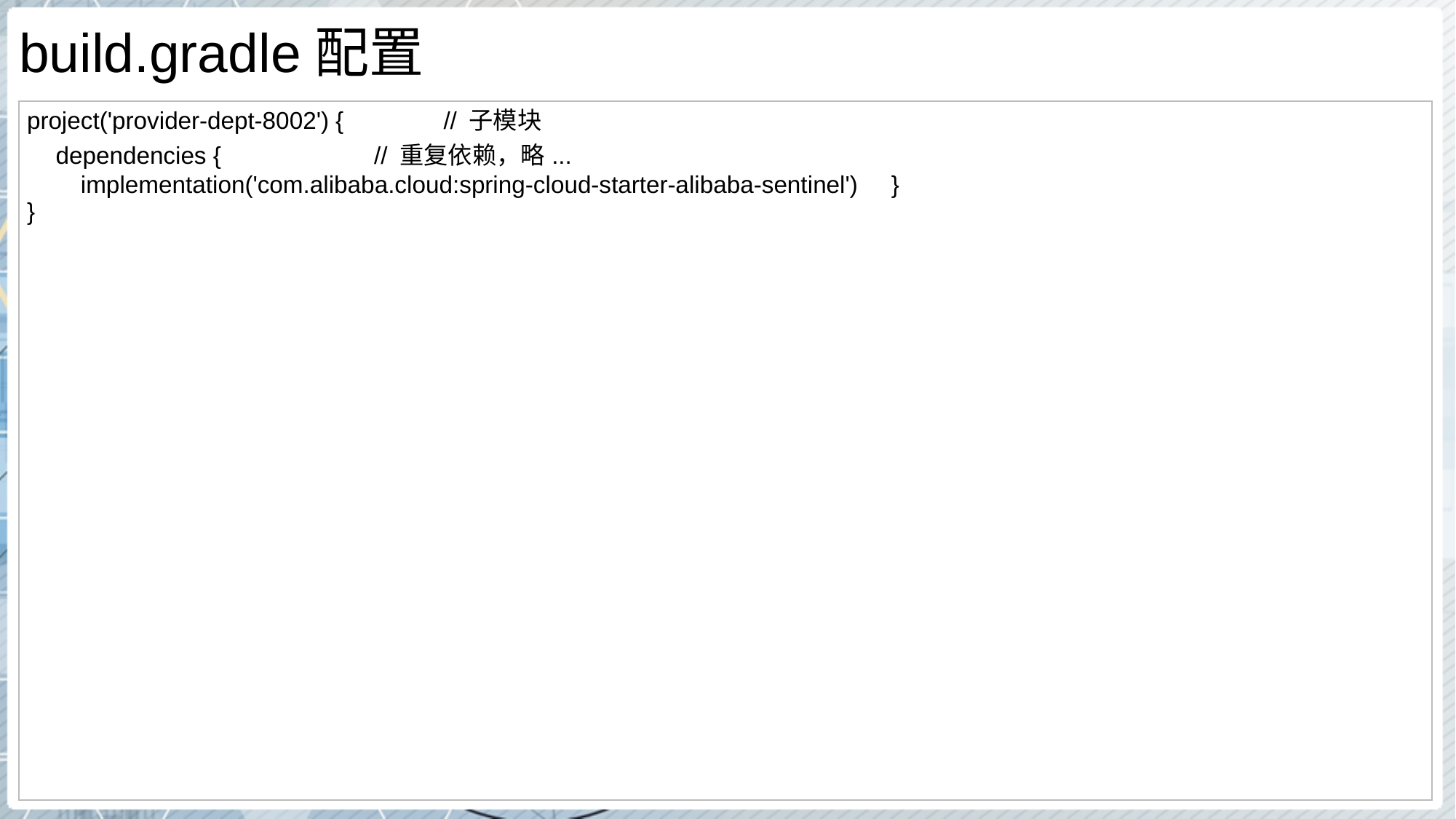

# build.gradle配置
| project('provider-dept-8002') { // 子模块 dependencies { // 重复依赖，略... implementation('com.alibaba.cloud:spring-cloud-starter-alibaba-sentinel') } } |
| --- |